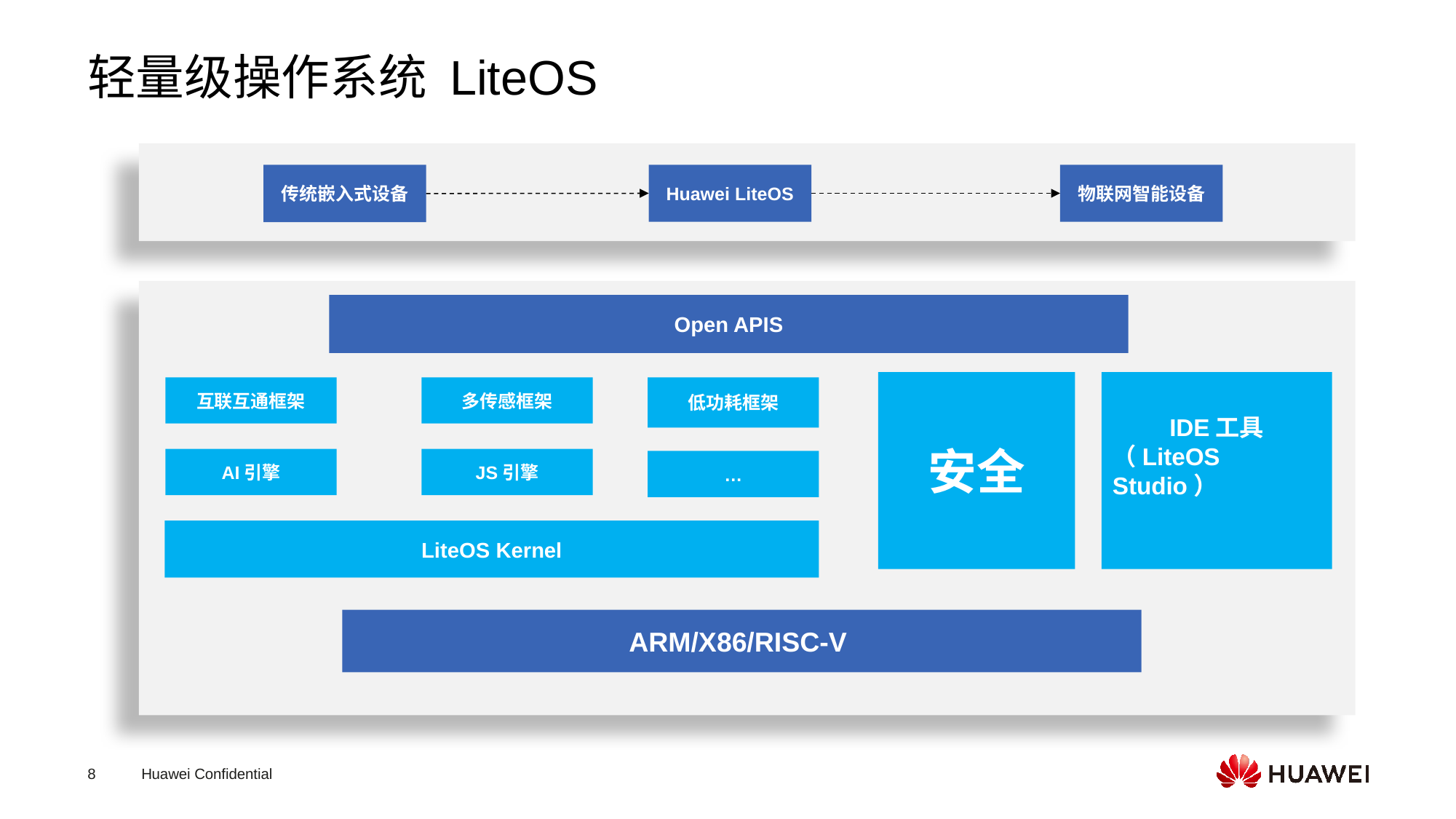

# 轻量级操作系统 LiteOS

传统嵌入式设备
Huawei LiteOS
物联网智能设备

安全
IDE工具
（LiteOS Studio）

互联互通框架
多传感框架
低功耗框架
AI引擎
JS引擎
…
LiteOS Kernel
ARM/X86/RISC-V
Open APIS